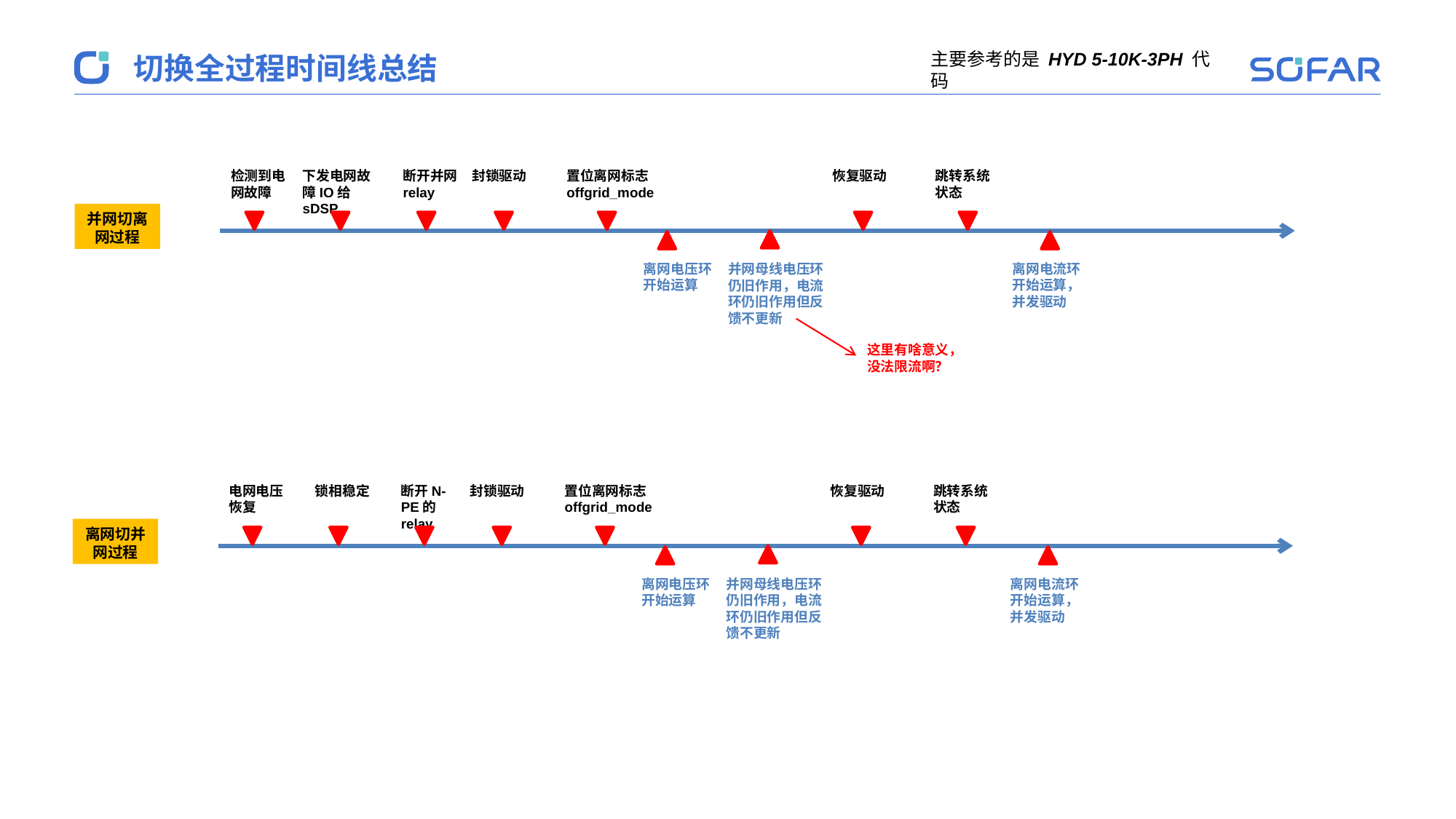

主要参考的是 HYD 5-10K-3PH 代码
切换全过程时间线总结
检测到电网故障
下发电网故障IO给sDSP
断开并网relay
封锁驱动
置位离网标志offgrid_mode
恢复驱动
跳转系统状态
并网切离网过程

离网电压环开始运算
并网母线电压环仍旧作用，电流环仍旧作用但反馈不更新
离网电流环开始运算，并发驱动
这里有啥意义，没法限流啊？
电网电压恢复
锁相稳定
断开N-PE的relay
封锁驱动
置位离网标志offgrid_mode
恢复驱动
跳转系统状态
离网切并网过程

离网电压环开始运算
并网母线电压环仍旧作用，电流环仍旧作用但反馈不更新
离网电流环开始运算，并发驱动